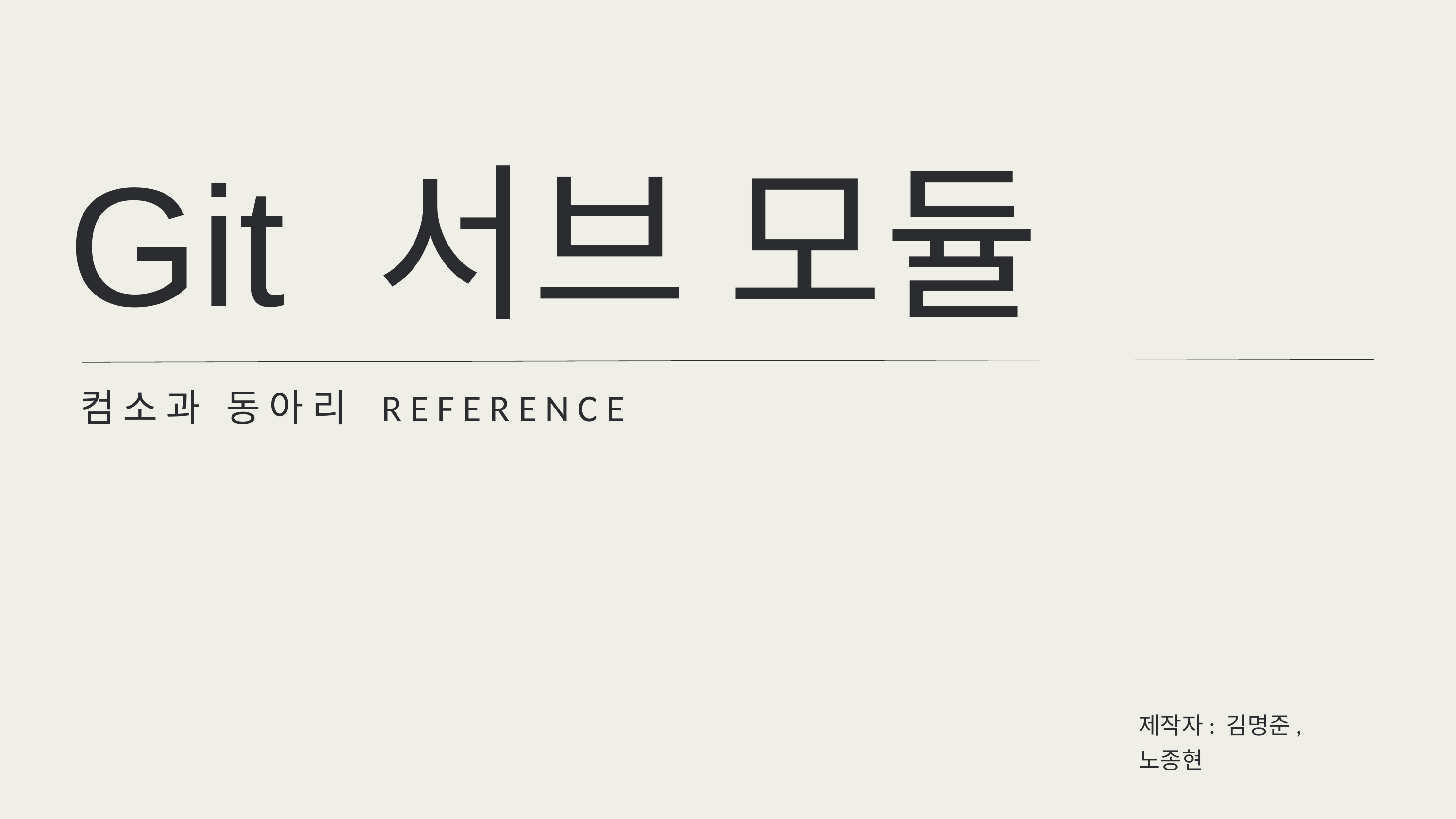

Git 서브 모듈

컴소과 동아리 REFERENCE
제작자: 김명준, 노종현